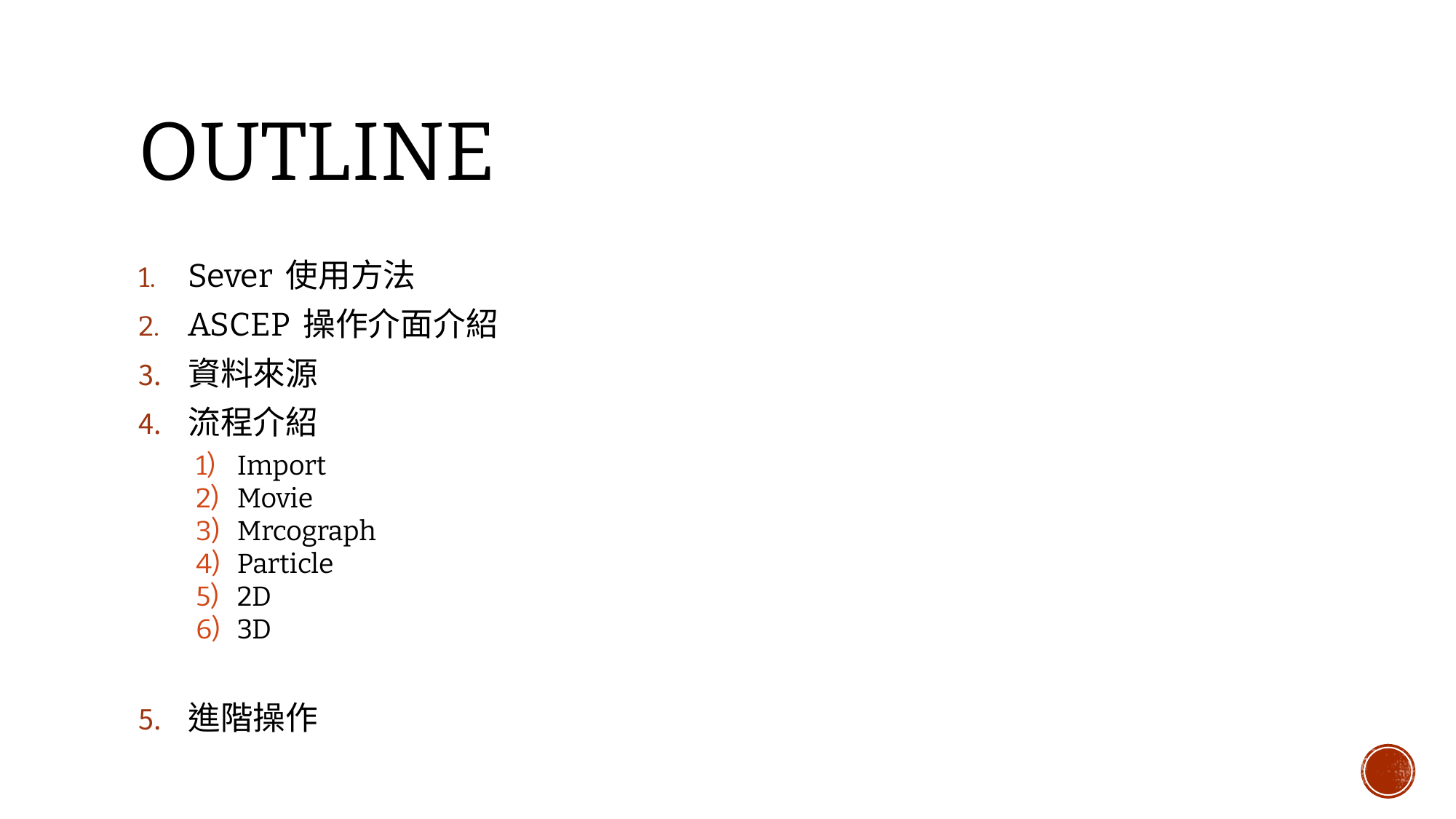

# Outline
Sever 使用方法
ASCEP 操作介面介紹
資料來源
流程介紹
進階操作

Import
Movie
Mrcograph
Particle
2D
3D